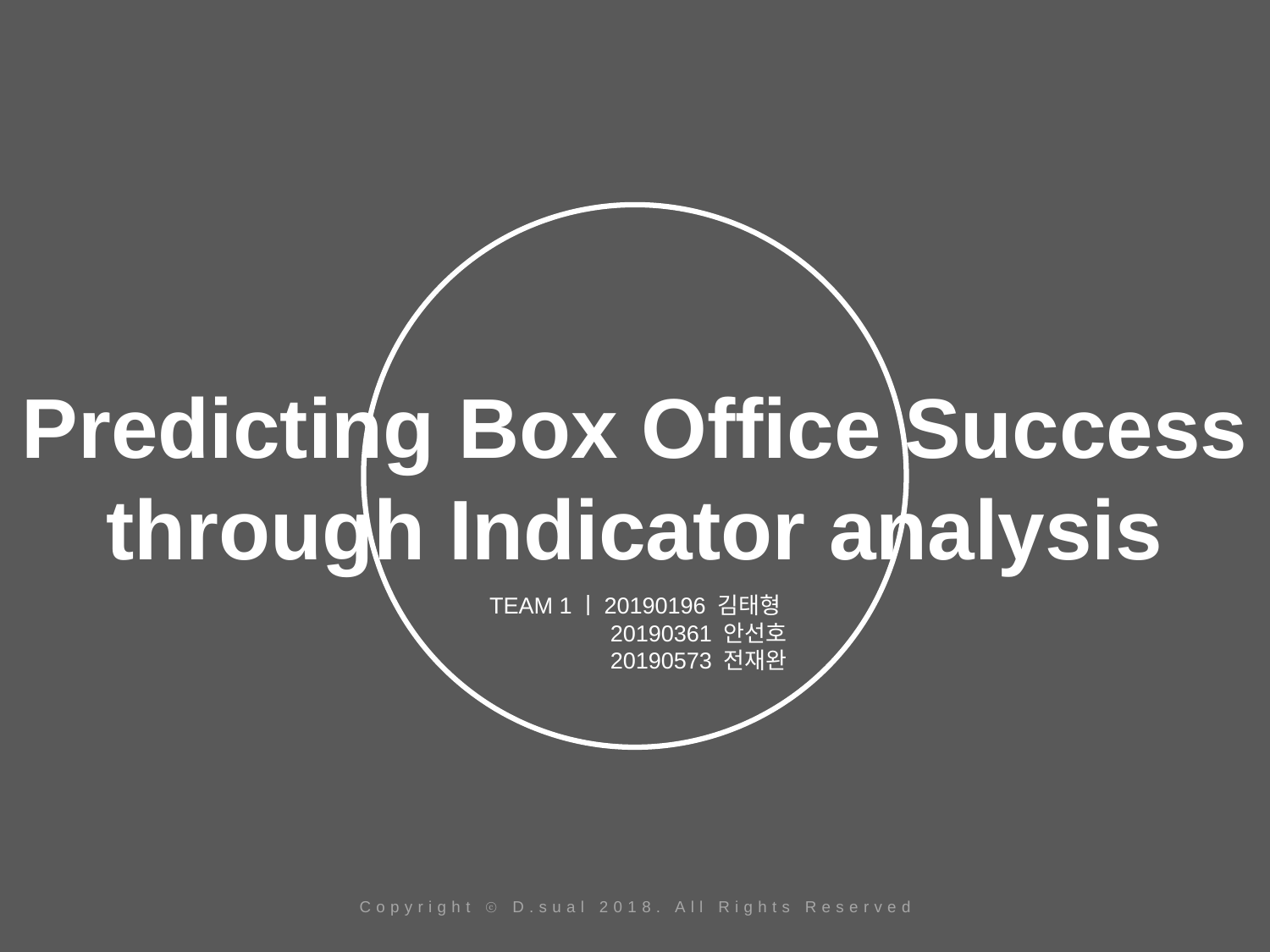

Predicting Box Office Success through Indicator analysis
TEAM 1ㅣ20190196 김태형
                    20190361 안선호
                    20190573 전재완